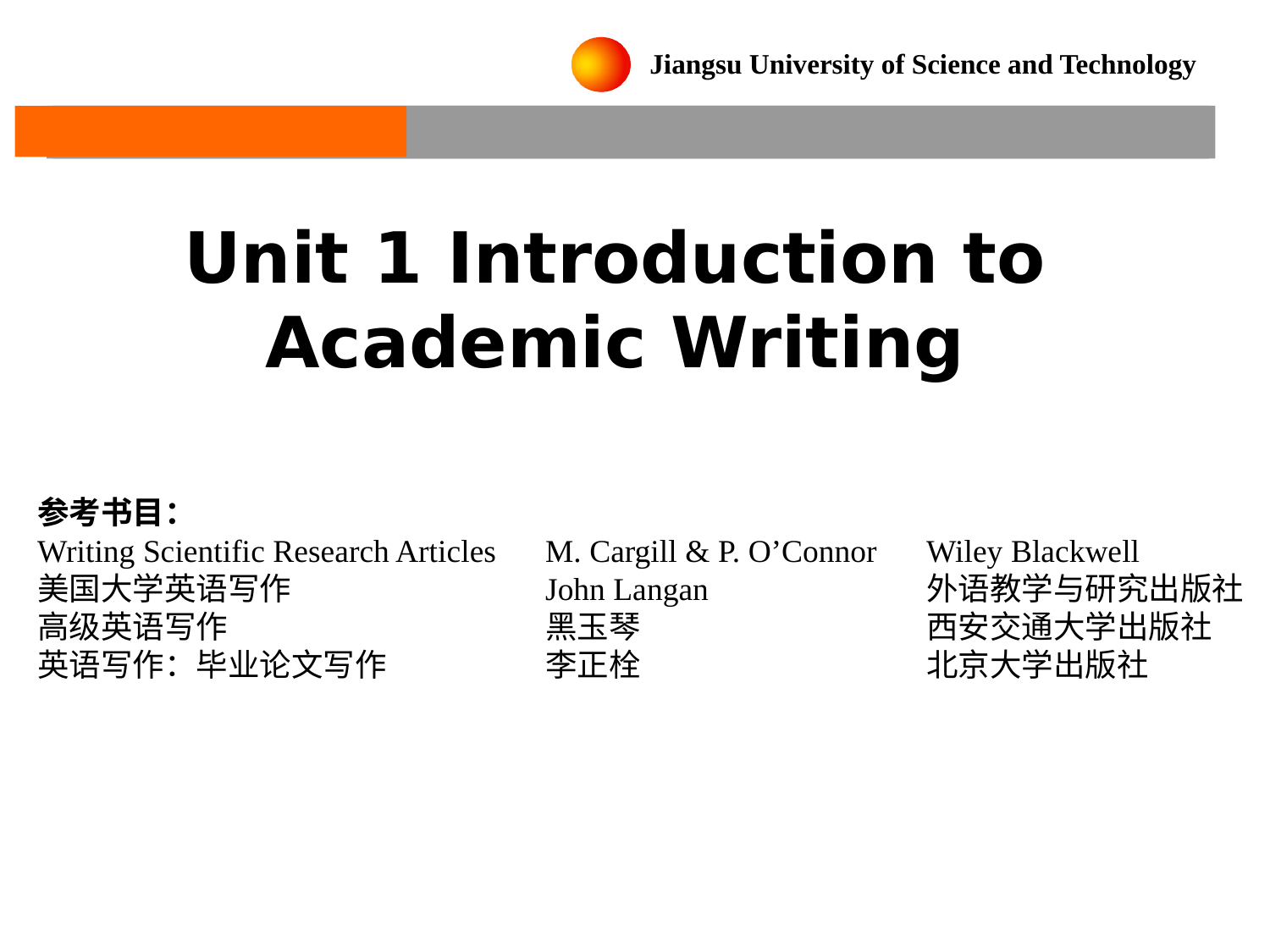

Unit 1 Introduction to Academic Writing

参考书目：
Writing Scientific Research Articles 	M. Cargill & P. O’Connor 	Wiley Blackwell
美国大学英语写作 		John Langan		外语教学与研究出版社
高级英语写作     			黑玉琴      		西安交通大学出版社
英语写作：毕业论文写作 		李正栓			北京大学出版社